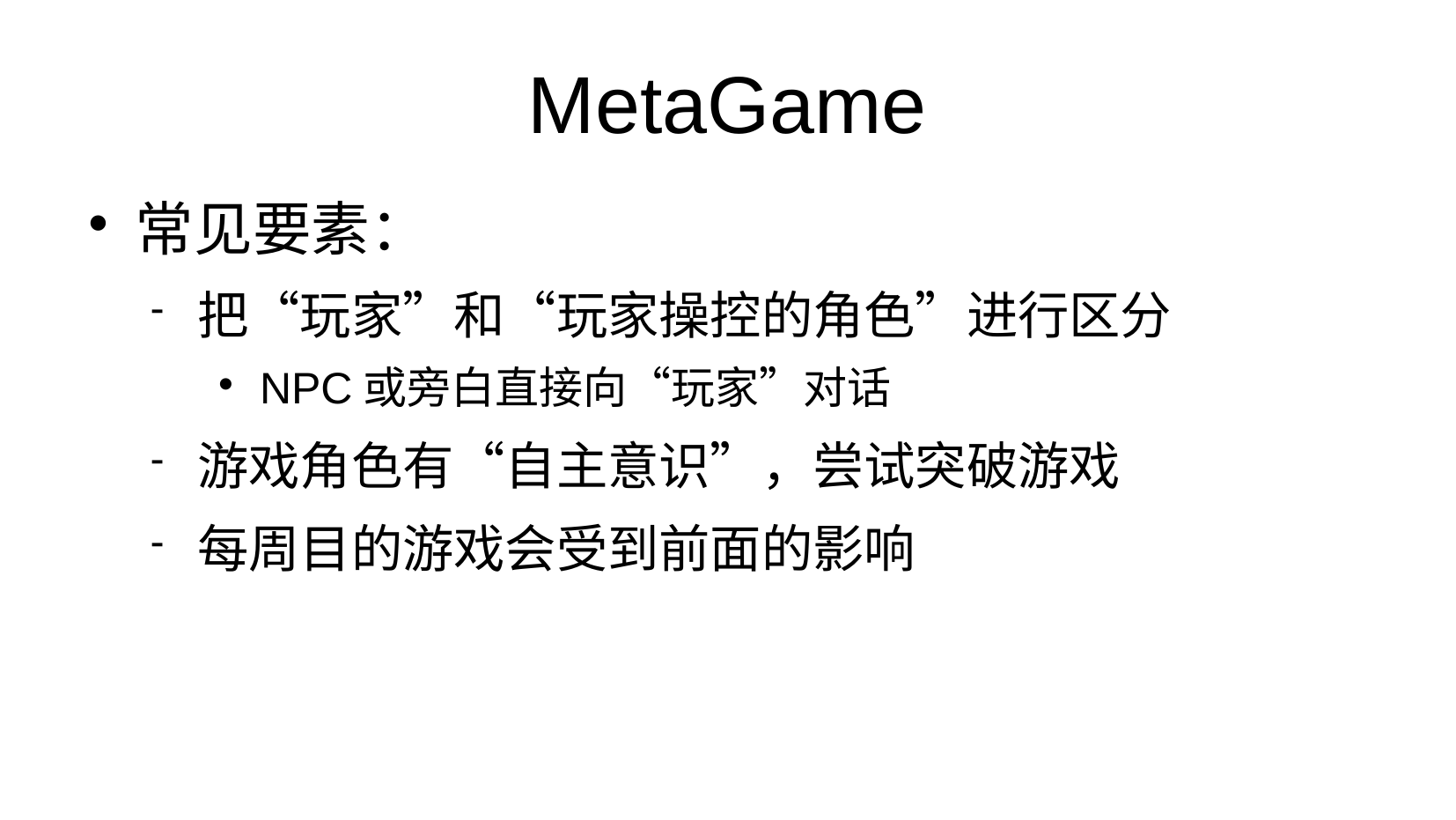

# MetaGame
常见要素：
把“玩家”和“玩家操控的角色”进行区分
NPC或旁白直接向“玩家”对话
游戏角色有“自主意识”，尝试突破游戏
每周目的游戏会受到前面的影响